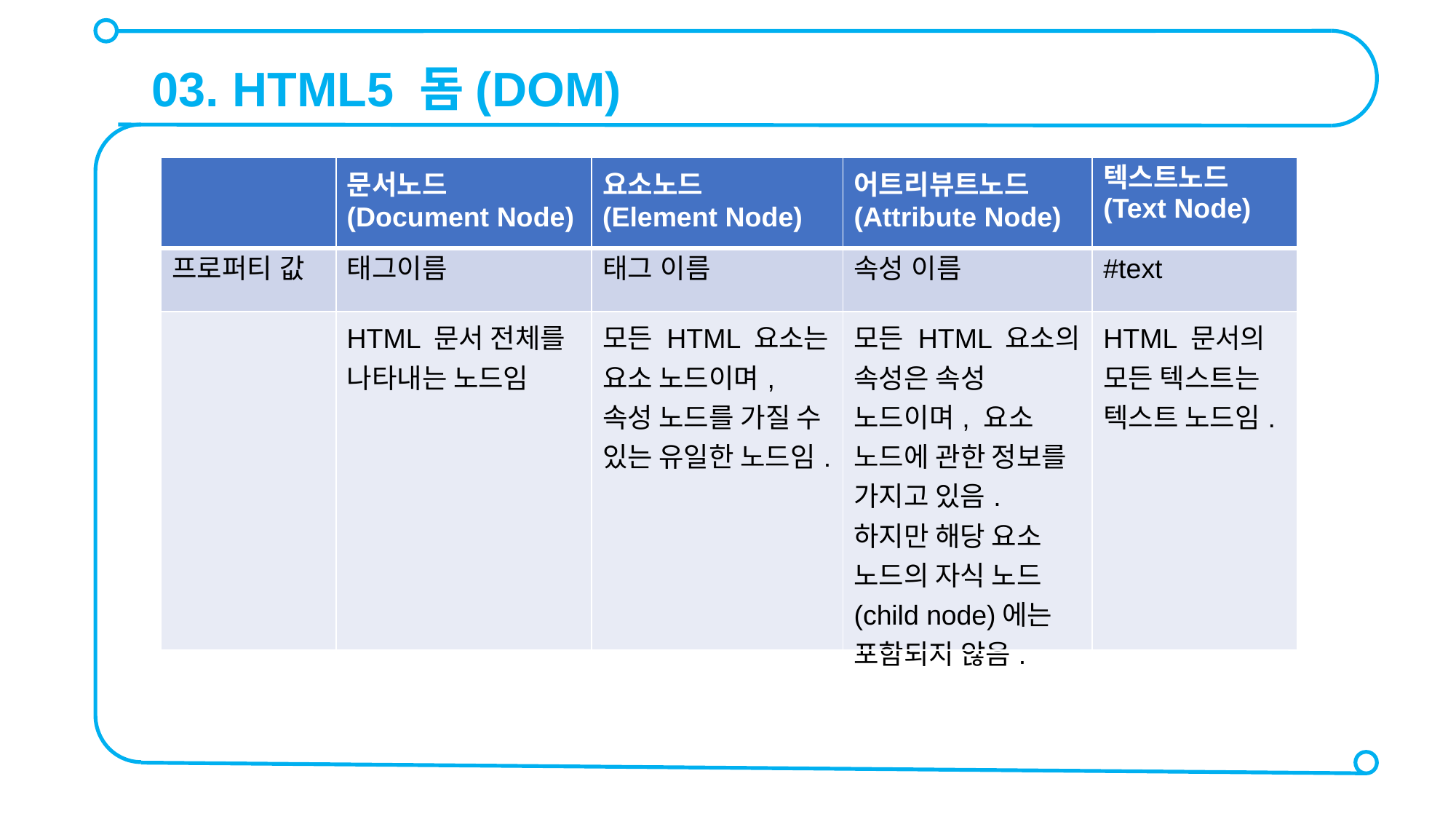

03. HTML5 돔(DOM)
|  | 문서노드(Document Node) | 요소노드(Element Node) | 어트리뷰트노드(Attribute Node) | 텍스트노드(Text Node) |
| --- | --- | --- | --- | --- |
| 프로퍼티 값 | 태그이름 | 태그 이름 | 속성 이름 | #text |
|  | HTML 문서 전체를 나타내는 노드임 | 모든 HTML 요소는 요소 노드이며, 속성 노드를 가질 수 있는 유일한 노드임. | 모든 HTML 요소의 속성은 속성 노드이며, 요소 노드에 관한 정보를 가지고 있음. 하지만 해당 요소 노드의 자식 노드(child node)에는 포함되지 않음. | HTML 문서의 모든 텍스트는 텍스트 노드임. |

DOM TREE:  HTML 문서에서 부모와 자식 요소 추출해 트리 형태(나뭇가지)로 만듦.
트리로 구조화되어 있기 때문에 DOM tree라 부른다.
브라우저는 DOM트리 기반으로 웹화면에 HTML 문서를 랜더링하고, 자바스크립트는 DOM트리를 사용해 DOM제어함.

돔트리는 4종류의 노드로 구성됨
1.Document Node: document 객체, DOM 트리에 접근하기 위해 최상위 노드로 만든 DOM트리에 접근하기 위한 시작점. 전체 문서 그 자체를 가리키는 루트 노드

2.Element Node: HTML 태그를 의미, Elemnet Node 는 Attribute Node 와 Text Node로 나뉨.div, h1, 같은 태그를 가리킴

3.Attribute Node : 태그의 속성을 객체화한 노드, 태그 속성에 접근하기 위해서는 Attribute Node사용해야함. 속성, 스타일 등을 표현하는 객체 . Class, id, gref, style 같은 속성에 대한 노드

4.Text Node: 태그의 텍스트를 객체화한 노드. 자식 노드를 가질 수 없으면 DOM 트리구조의 최종단 노드가 됨 <div>hello world </div>에서 태그 안에 감싸진 텍스트를 가리킴